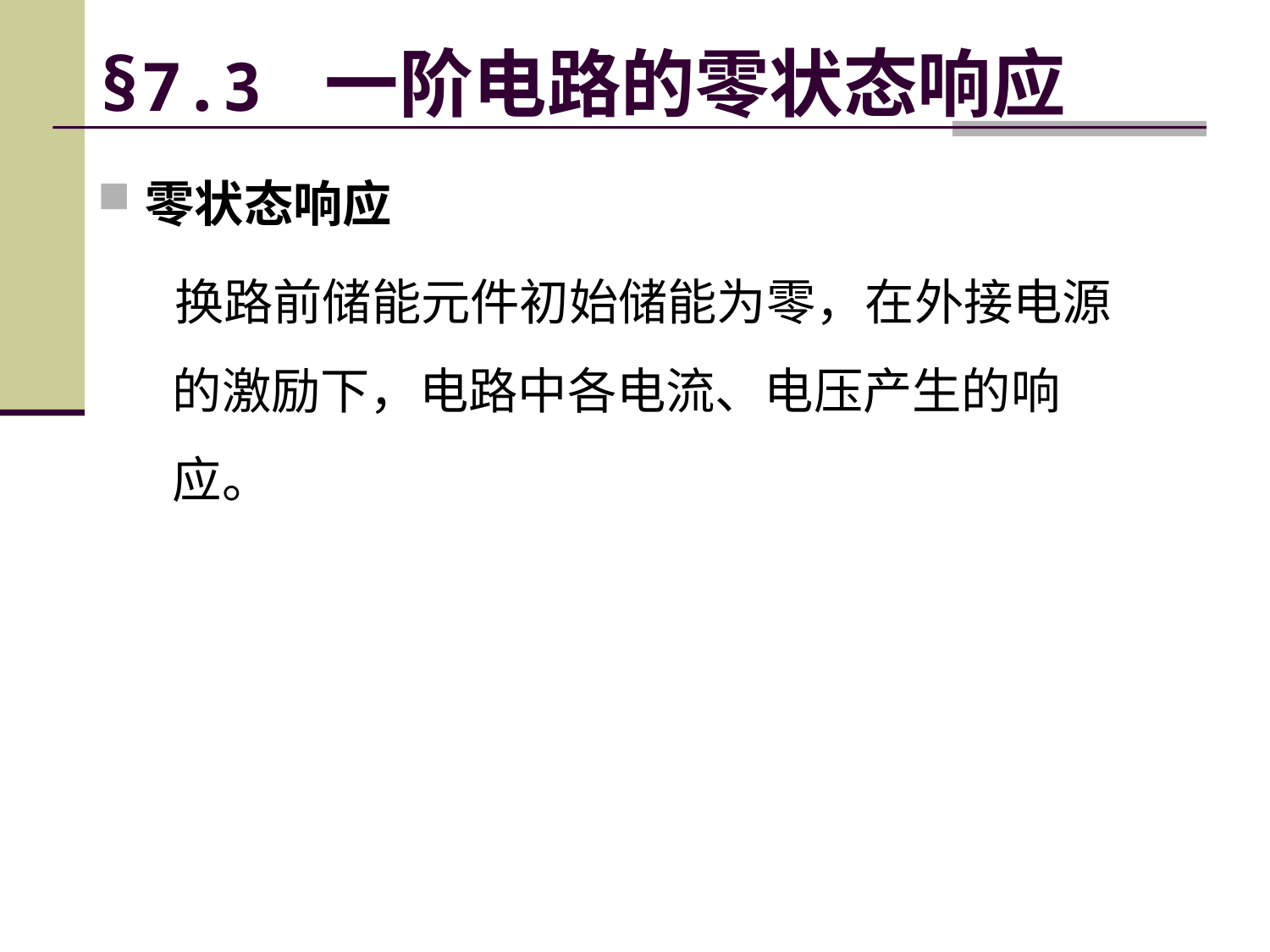

# §7.3 一阶电路的零状态响应
零状态响应
换路前储能元件初始储能为零，在外接电源的激励下，电路中各电流、电压产生的响应。